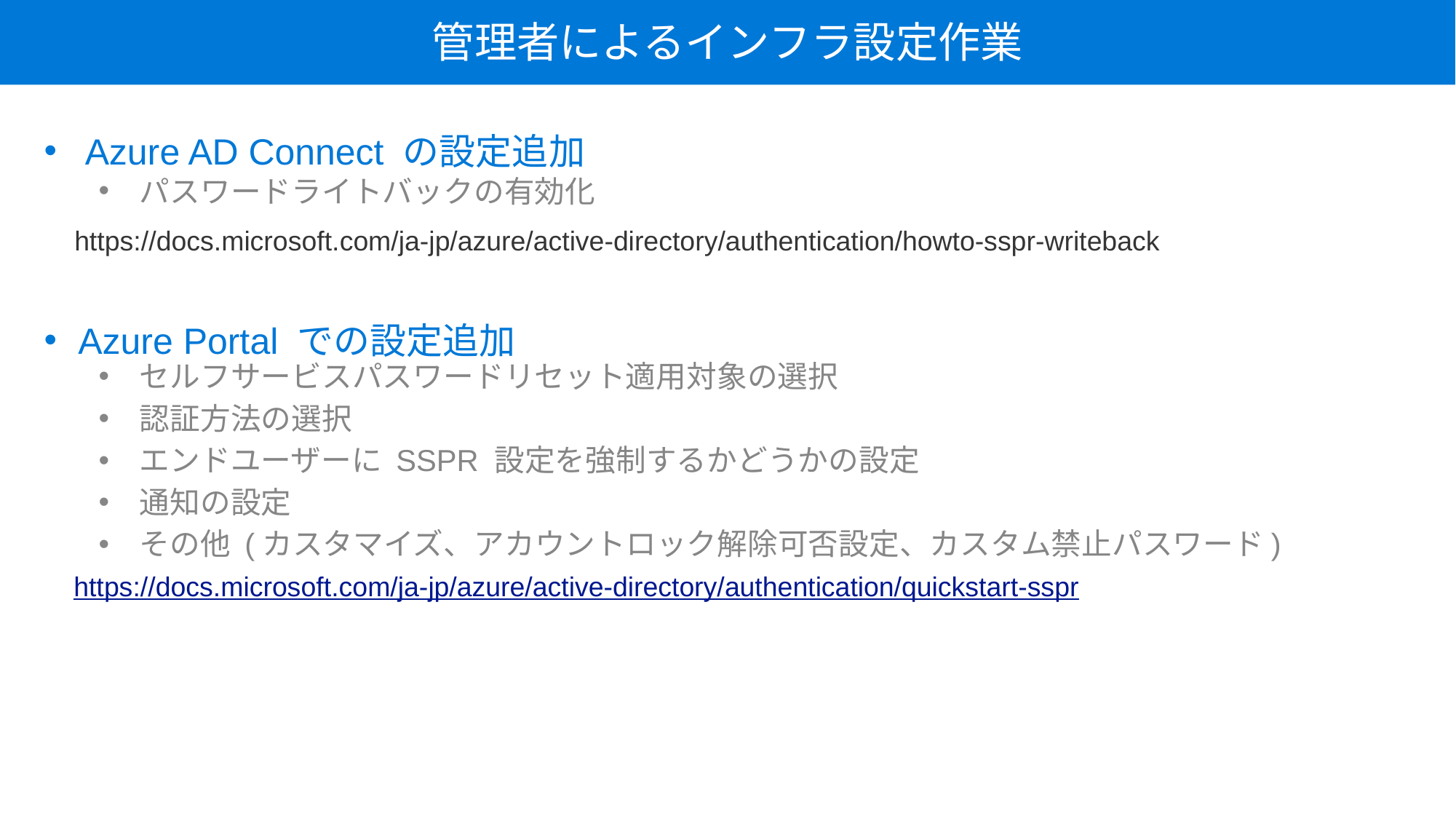

管理者によるインフラ設定作業
Azure AD Connect の設定追加
パスワードライトバックの有効化

Azure Portal での設定追加
セルフサービスパスワードリセット適用対象の選択
認証方法の選択
エンドユーザーに SSPR 設定を強制するかどうかの設定
通知の設定
その他 (カスタマイズ、アカウントロック解除可否設定、カスタム禁止パスワード)
https://docs.microsoft.com/ja-jp/azure/active-directory/authentication/howto-sspr-writeback
https://docs.microsoft.com/ja-jp/azure/active-directory/authentication/quickstart-sspr